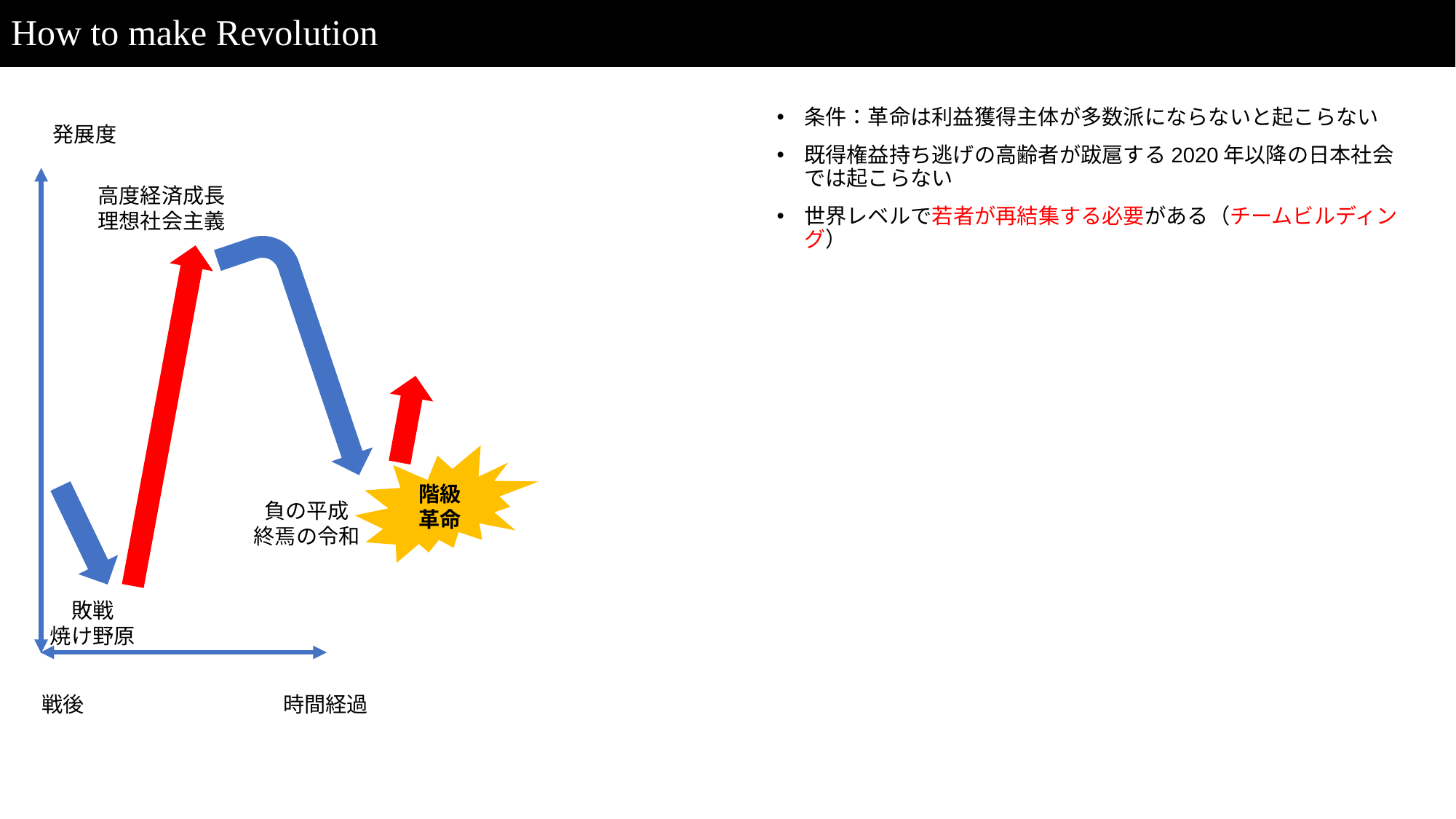

# How to make Revolution
条件：革命は利益獲得主体が多数派にならないと起こらない
既得権益持ち逃げの高齢者が跋扈する2020年以降の日本社会では起こらない
世界レベルで若者が再結集する必要がある（チームビルディング）
発展度
高度経済成長
理想社会主義

階級
革命

負の平成
終焉の令和
敗戦
焼け野原
戦後
時間経過